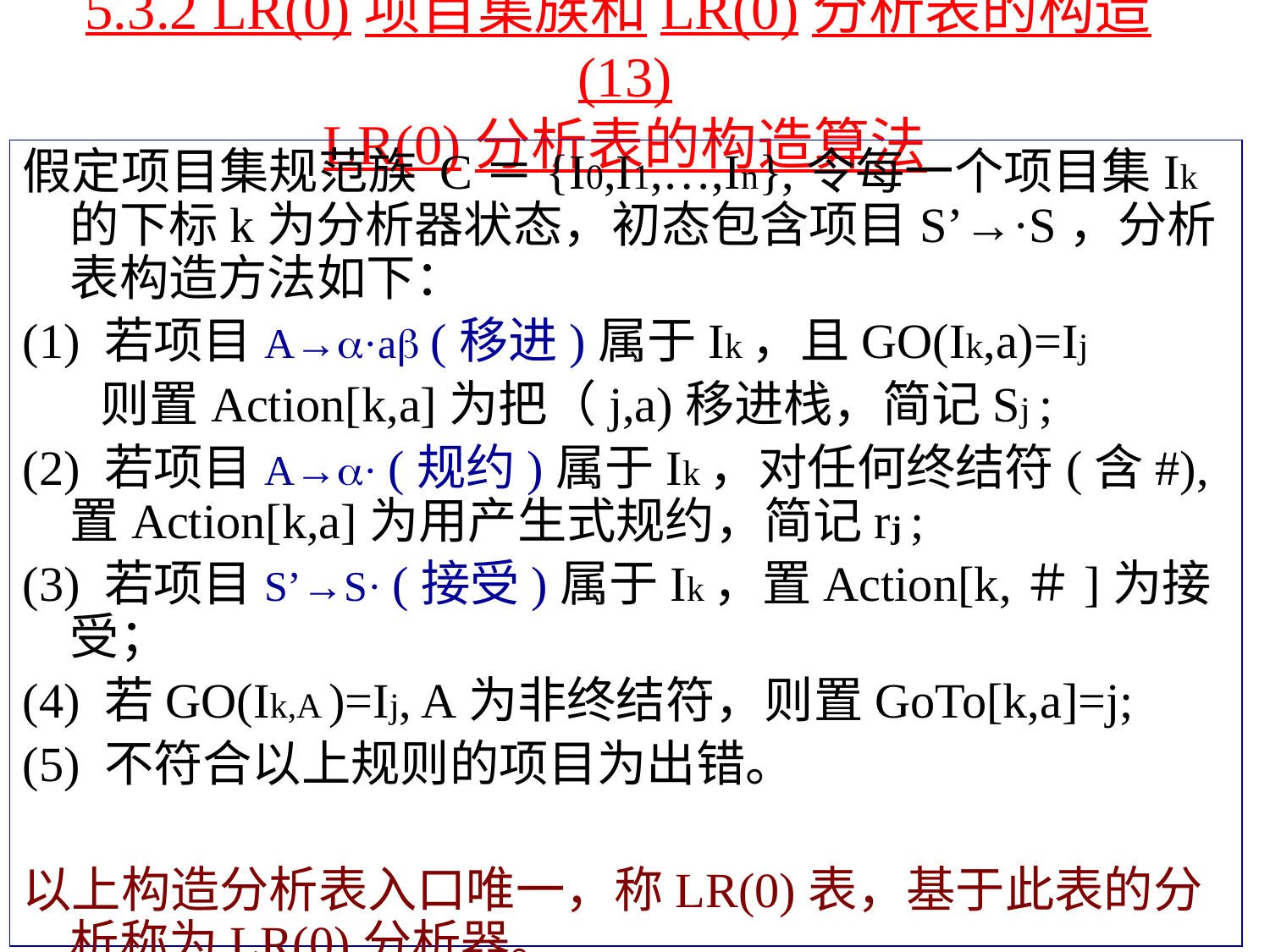

# 5.3.2 LR(0)项目集族和LR(0)分析表的构造(13) LR(0)分析表的构造算法
假定项目集规范族 C＝{I0,I1,…,In},令每一个项目集Ik的下标k为分析器状态，初态包含项目S’→·S，分析表构造方法如下：
(1) 若项目A→α·aβ (移进)属于Ik，且GO(Ik,a)=Ij
      则置Action[k,a]为把（j,a)移进栈，简记Sj ;
(2) 若项目A→α· (规约)属于Ik，对任何终结符(含#),置Action[k,a]为用产生式规约，简记rj ;
(3) 若项目S’→S· (接受)属于Ik，置Action[k,＃]为接受；
(4) 若GO(Ik,A )=Ij, A为非终结符，则置GoTo[k,a]=j;
(5) 不符合以上规则的项目为出错。

以上构造分析表入口唯一，称LR(0)表，基于此表的分析称为LR(0)分析器。